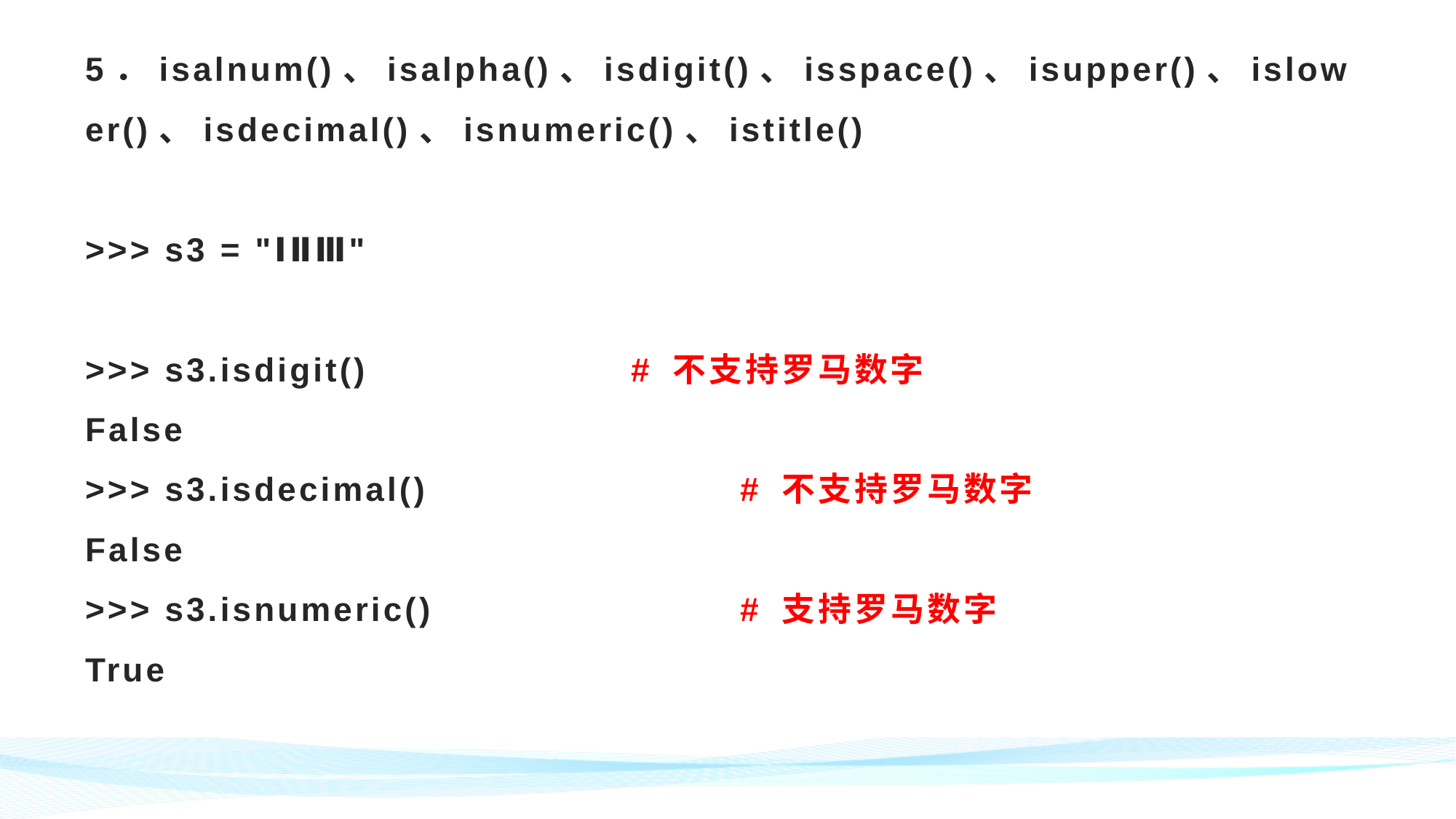

# 5．isalnum()、isalpha()、isdigit()、isspace()、isupper()、islower()、isdecimal()、isnumeric()、istitle() >>> s3 = "ⅠⅡⅢ" >>> s3.isdigit()			# 不支持罗马数字 False >>> s3.isdecimal()			# 不支持罗马数字 False >>> s3.isnumeric()			# 支持罗马数字 True